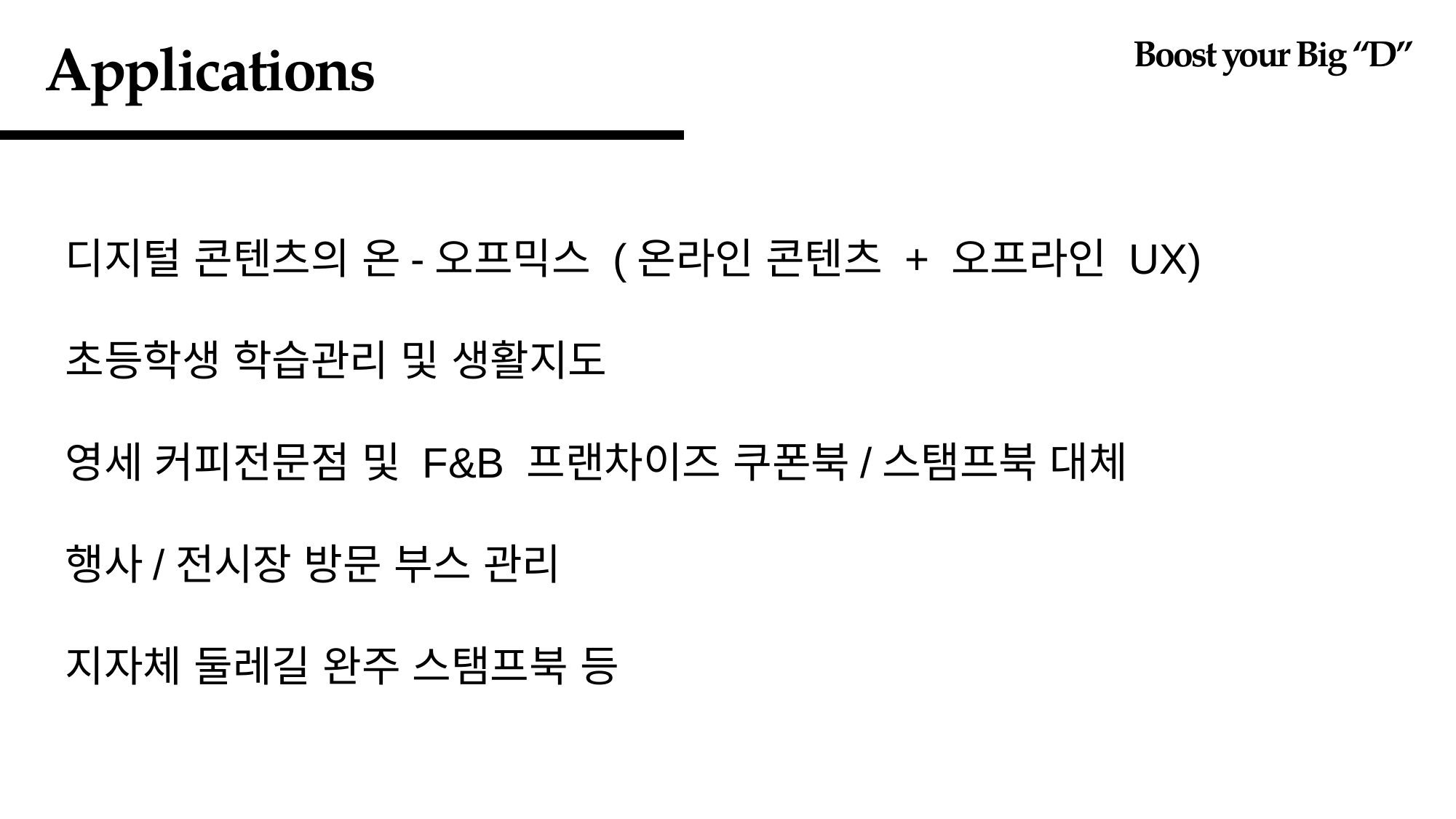

Applications
Boost your Big “D”
디지털 콘텐츠의 온-오프믹스 (온라인 콘텐츠 + 오프라인 UX)
초등학생 학습관리 및 생활지도
영세 커피전문점 및 F&B 프랜차이즈 쿠폰북/스탬프북 대체
행사/전시장 방문 부스 관리
지자체 둘레길 완주 스탬프북 등